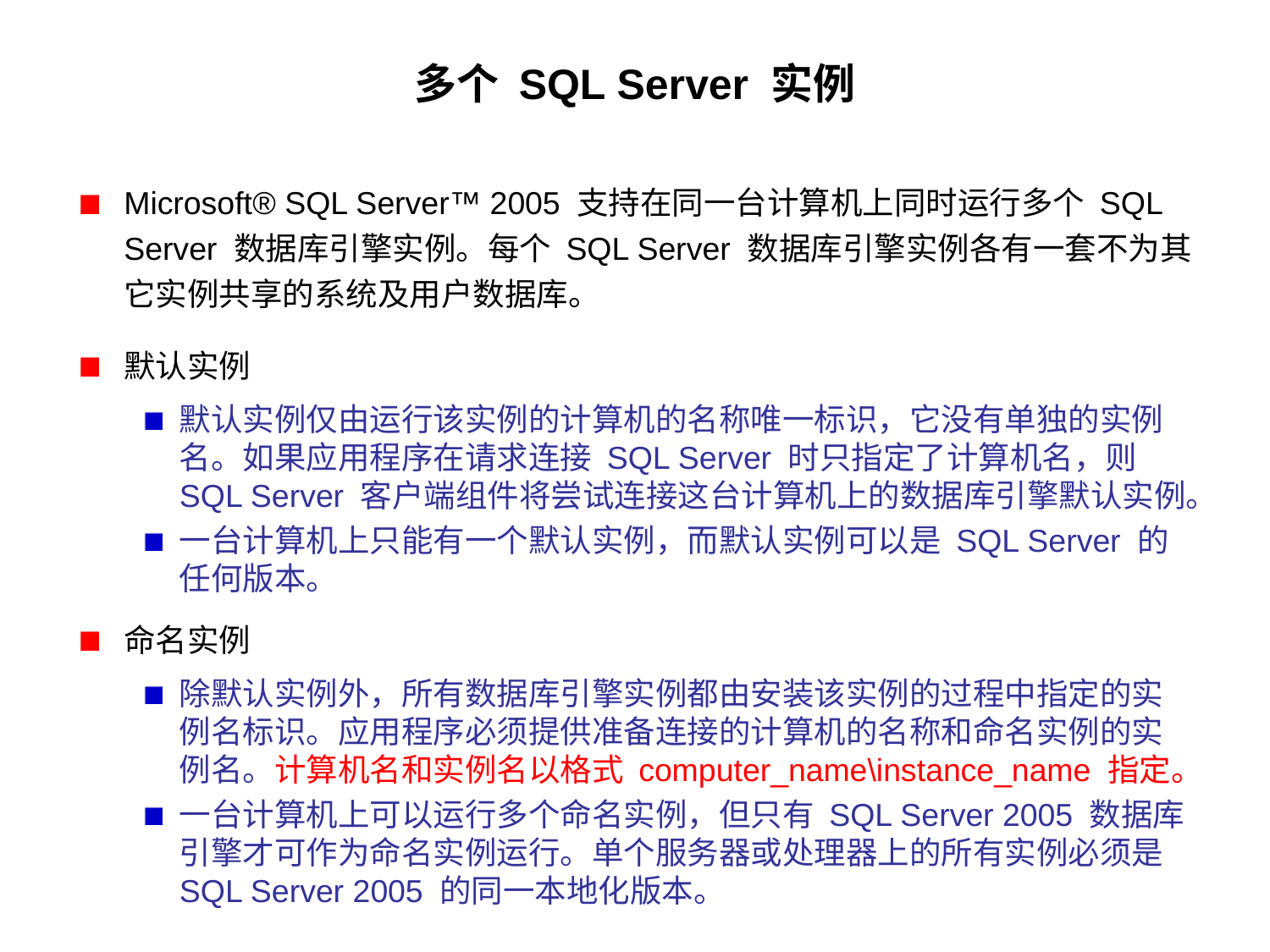

# 多个 SQL Server 实例
Microsoft® SQL Server™ 2005 支持在同一台计算机上同时运行多个 SQL Server 数据库引擎实例。每个 SQL Server 数据库引擎实例各有一套不为其它实例共享的系统及用户数据库。
默认实例
默认实例仅由运行该实例的计算机的名称唯一标识，它没有单独的实例名。如果应用程序在请求连接 SQL Server 时只指定了计算机名，则 SQL Server 客户端组件将尝试连接这台计算机上的数据库引擎默认实例。
一台计算机上只能有一个默认实例，而默认实例可以是 SQL Server 的任何版本。
命名实例
除默认实例外，所有数据库引擎实例都由安装该实例的过程中指定的实例名标识。应用程序必须提供准备连接的计算机的名称和命名实例的实例名。计算机名和实例名以格式 computer_name\instance_name 指定。
一台计算机上可以运行多个命名实例，但只有 SQL Server 2005 数据库引擎才可作为命名实例运行。单个服务器或处理器上的所有实例必须是 SQL Server 2005 的同一本地化版本。